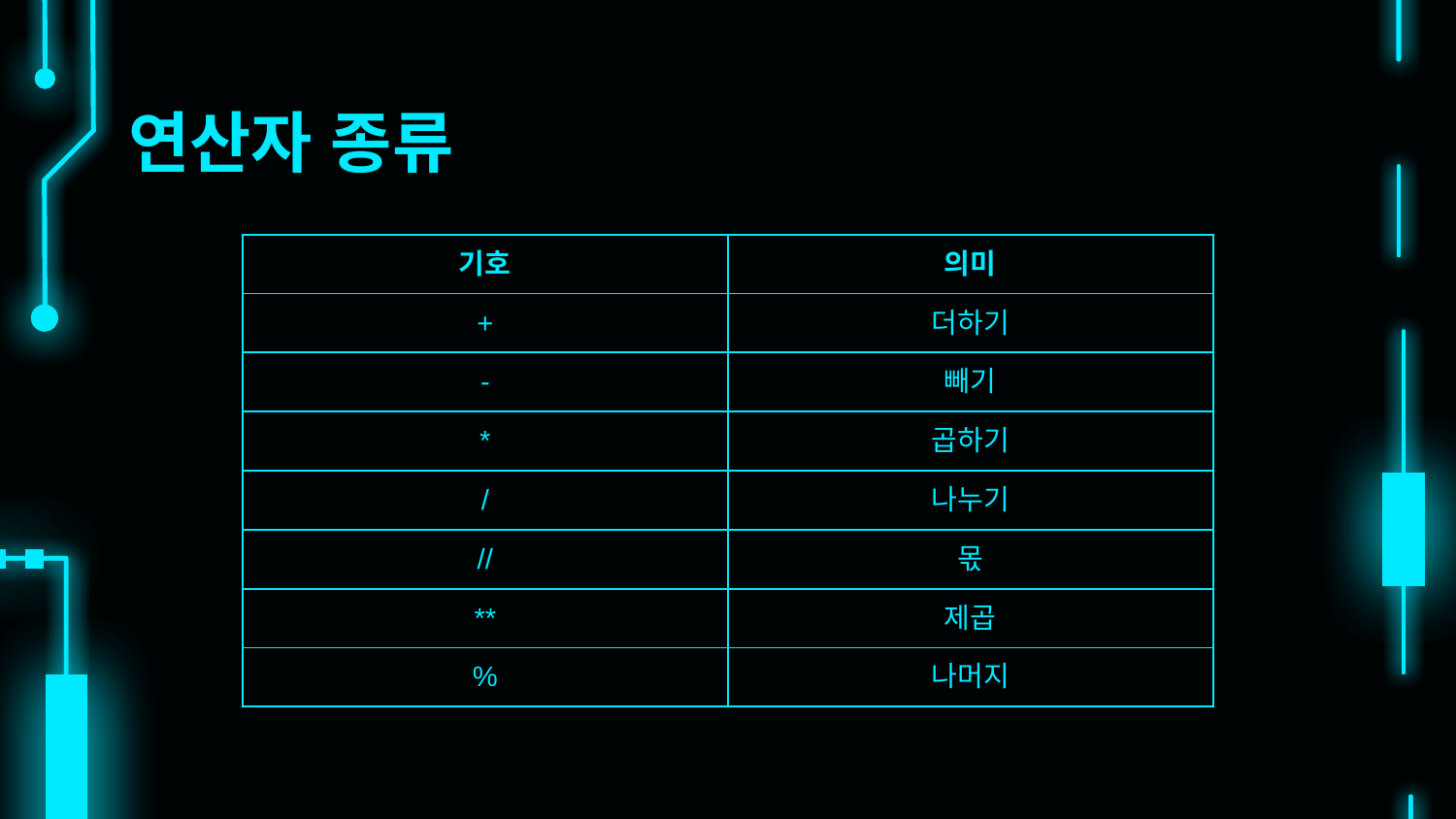

# 연산자 종류
| 기호 | 의미 |
| --- | --- |
| + | 더하기 |
| - | 빼기 |
| \* | 곱하기 |
| / | 나누기 |
| // | 몫 |
| \*\* | 제곱 |
| % | 나머지 |